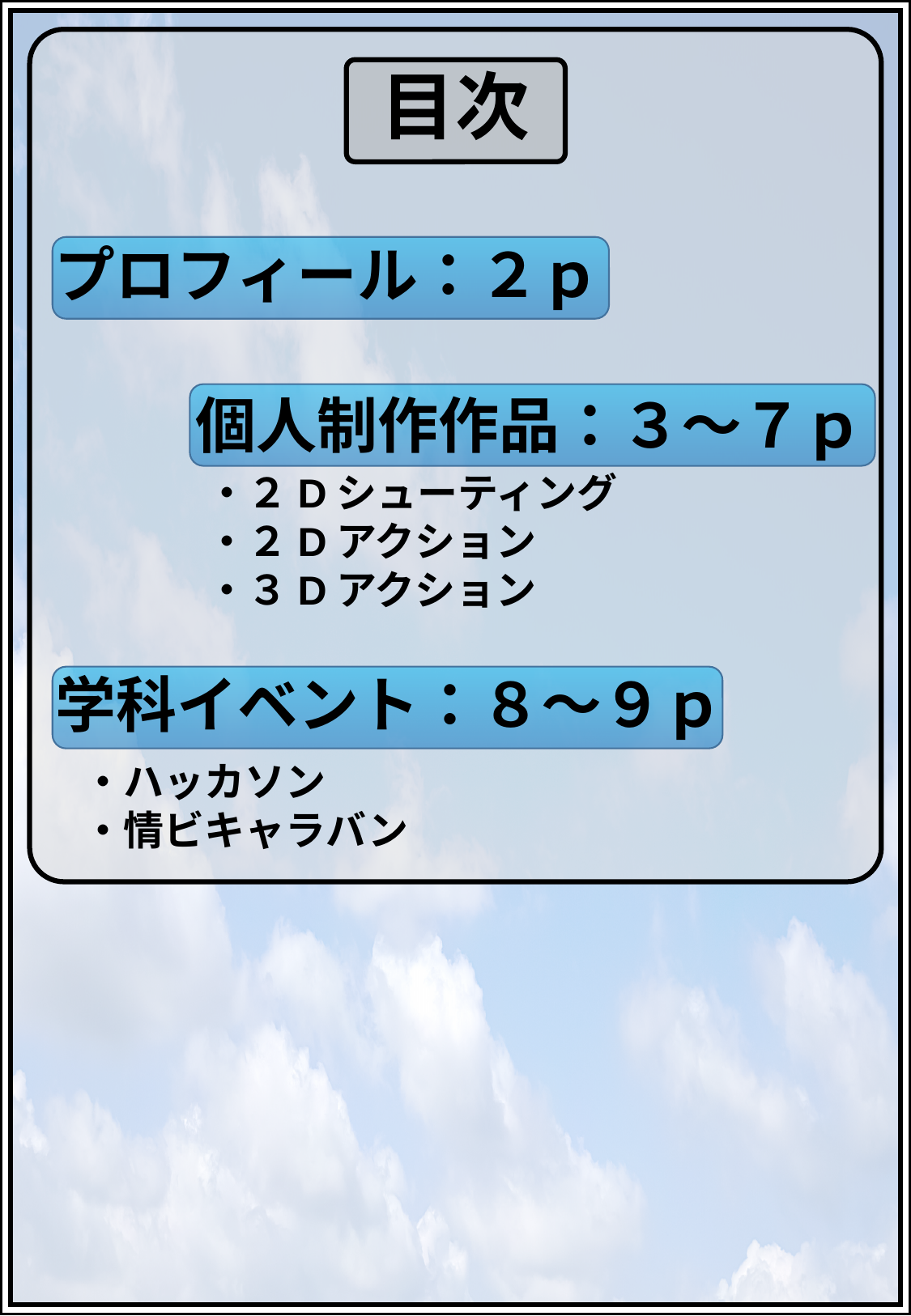

目次

プロフィール：２ｐ

個人制作作品：３～７ｐ

・２Dシューティング
・２Dアクション
・３Dアクション
学科イベント：８～９ｐ

・ハッカソン
・情ビキャラバン